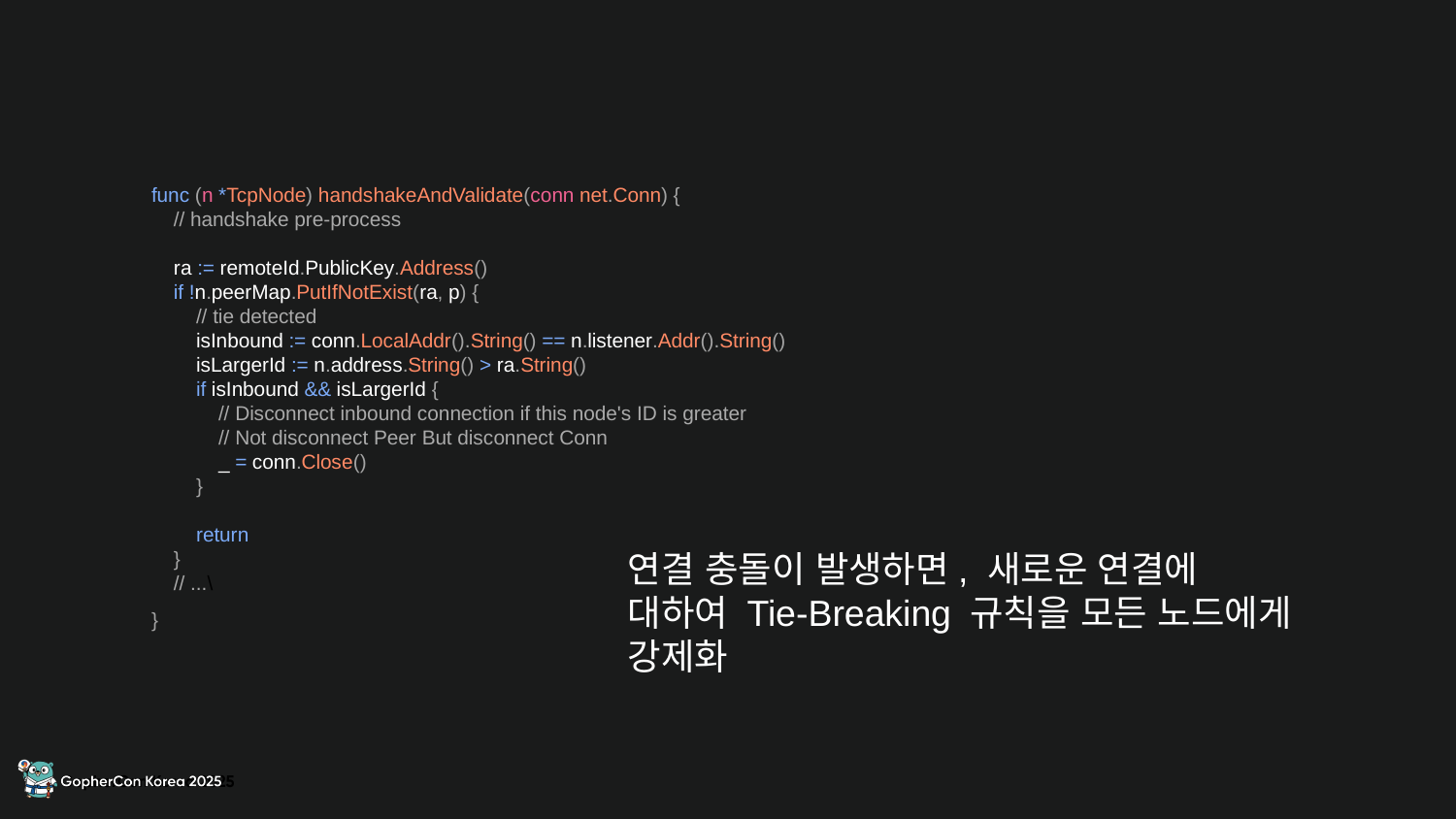

func (n *TcpNode) handshakeAndValidate(conn net.Conn) {
    // handshake pre-process

    ra := remoteId.PublicKey.Address()
    if !n.peerMap.PutIfNotExist(ra, p) {
        // tie detected
        isInbound := conn.LocalAddr().String() == n.listener.Addr().String()
        isLargerId := n.address.String() > ra.String()
        if isInbound && isLargerId {
            // Disconnect inbound connection if this node's ID is greater
            // Not disconnect Peer But disconnect Conn
            _ = conn.Close()
        }

        return
    }
    // ...\
}

연결 충돌이 발생하면, 새로운 연결에 대하여 Tie-Breaking 규칙을 모든 노드에게 강제화